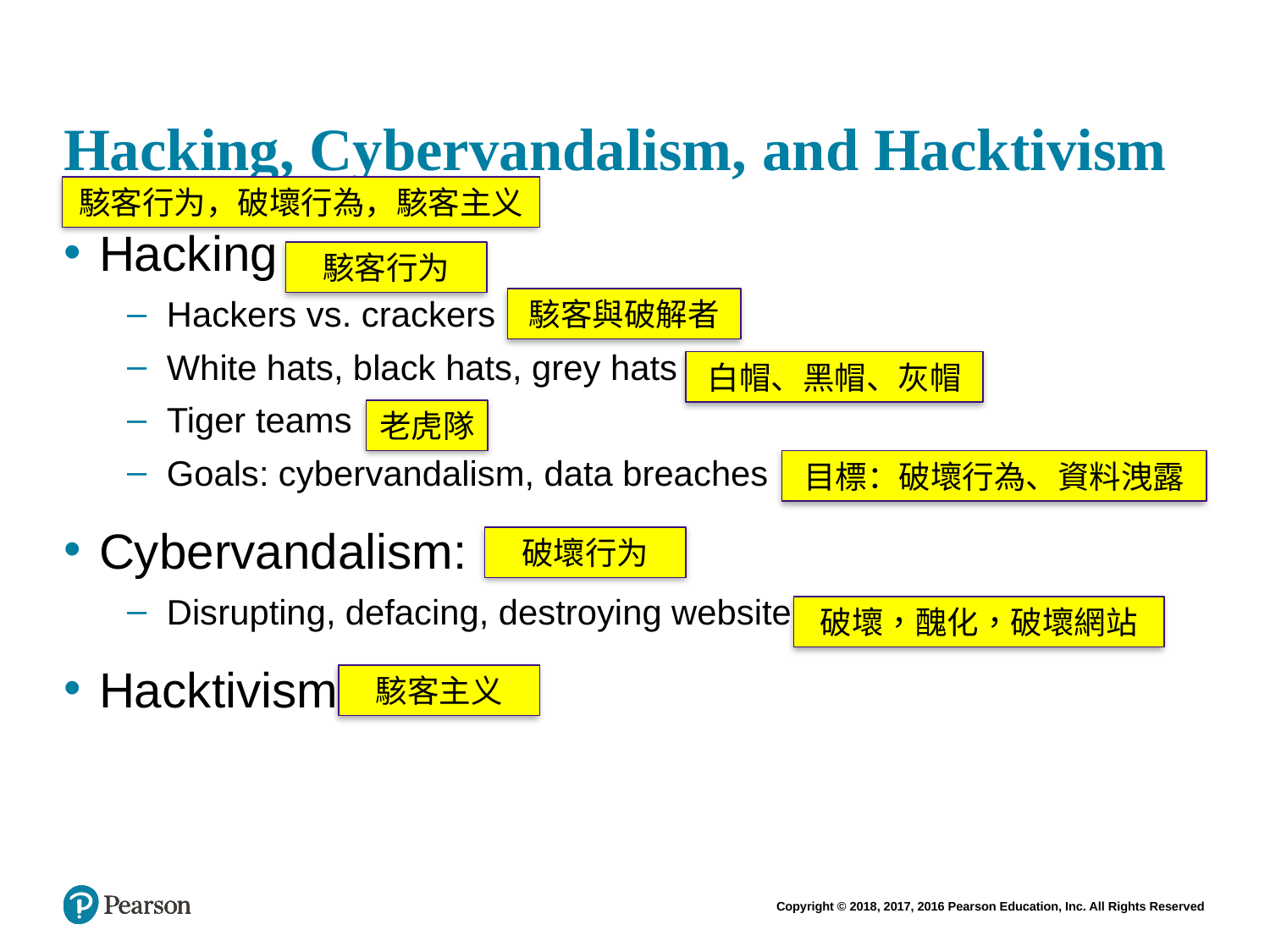

# Hacking, Cybervandalism, and Hacktivism
駭客行为，破壞行為，駭客主义
Hacking
Hackers vs. crackers
White hats, black hats, grey hats
Tiger teams
Goals: cybervandalism, data breaches
Cybervandalism:
Disrupting, defacing, destroying website
Hacktivism
駭客行为
駭客與破解者
白帽、黑帽、灰帽
老虎隊
目標：破壞行為、資料洩露
破壞行为
破壞，醜化，破壞網站
駭客主义